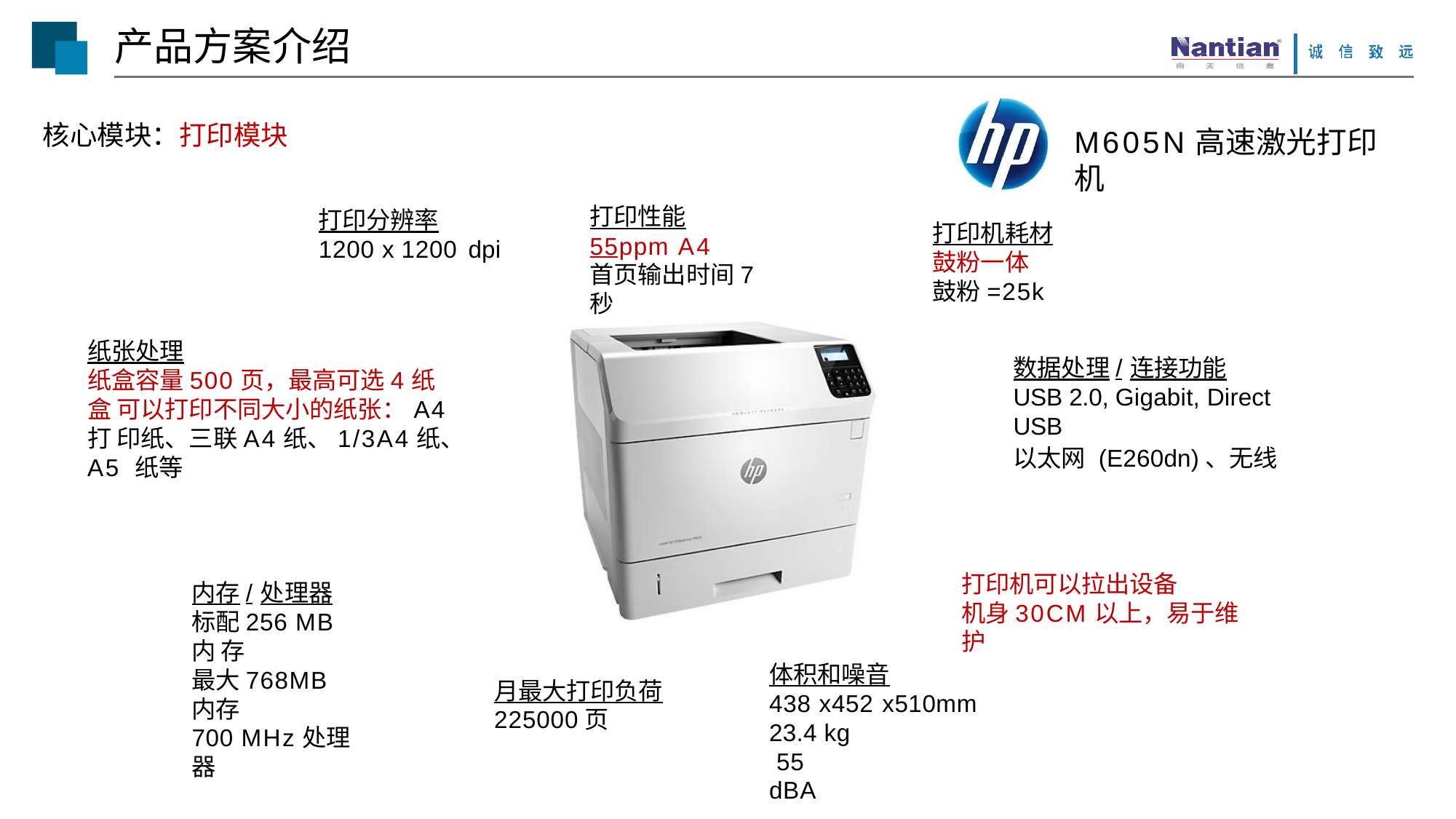

# 产品方案介绍

核心模块：打印模块
M605N高速激光打印机
打印性能
55ppm A4
首页输出时间7秒
打印分辨率
1200 x 1200 dpi
打印机耗材 鼓粉一体 鼓粉=25k

纸张处理
纸盒容量500页，最高可选4纸盒 可以打印不同大小的纸张：A4打 印纸、三联A4纸、1/3A4纸、A5 纸等
数据处理/连接功能
USB 2.0, Gigabit, Direct  USB
以太网 (E260dn)、无线
打印机可以拉出设备
机身30CM以上，易于维护
内存/处理器 标配256 MB内 存
最大768MB内存
700 MHz处理器
体积和噪音
438 x452 x510mm
23.4 kg  55 dBA
月最大打印负荷
225000页